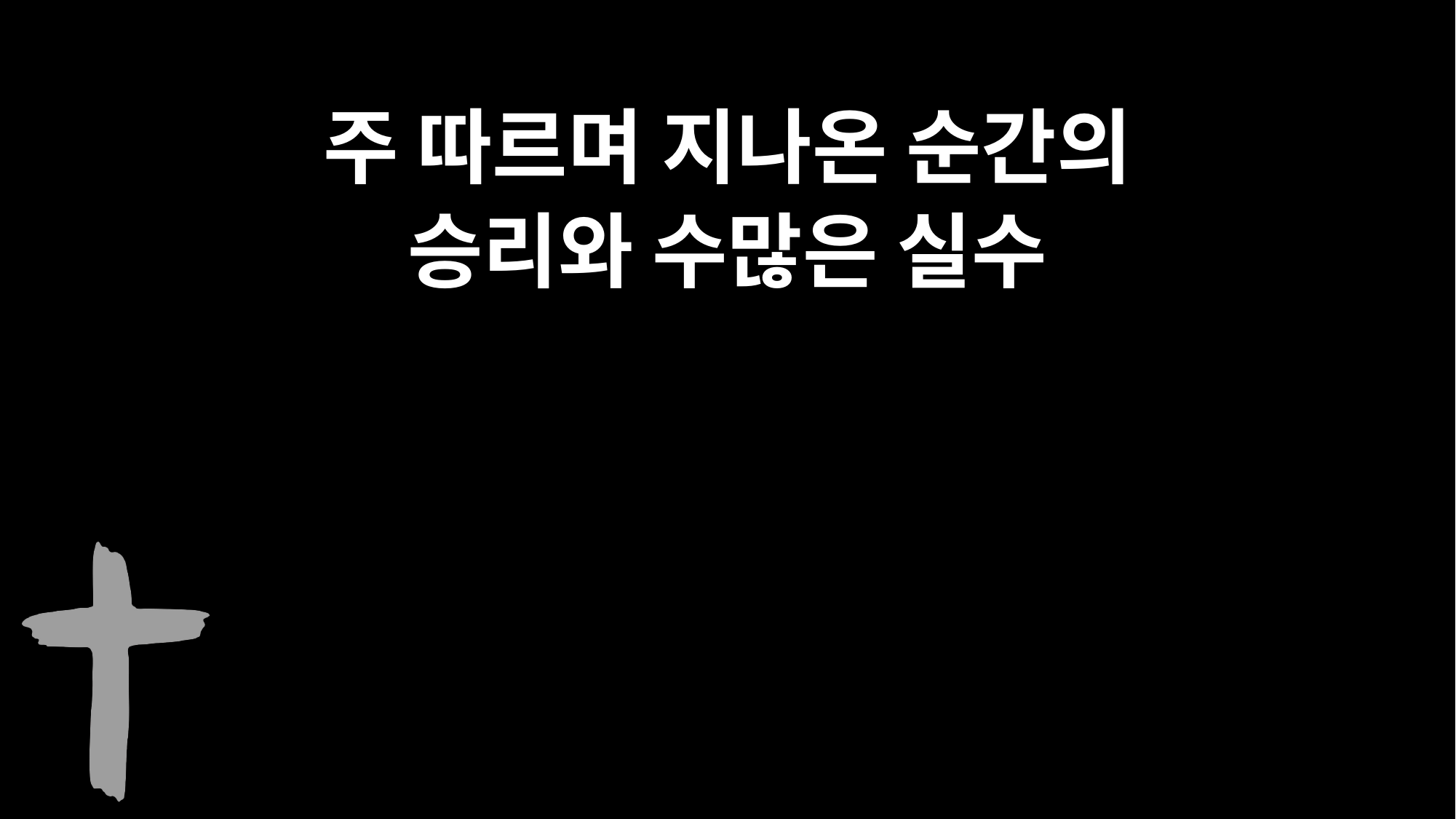

주 따르며 지나온 순간의
승리와 수많은 실수